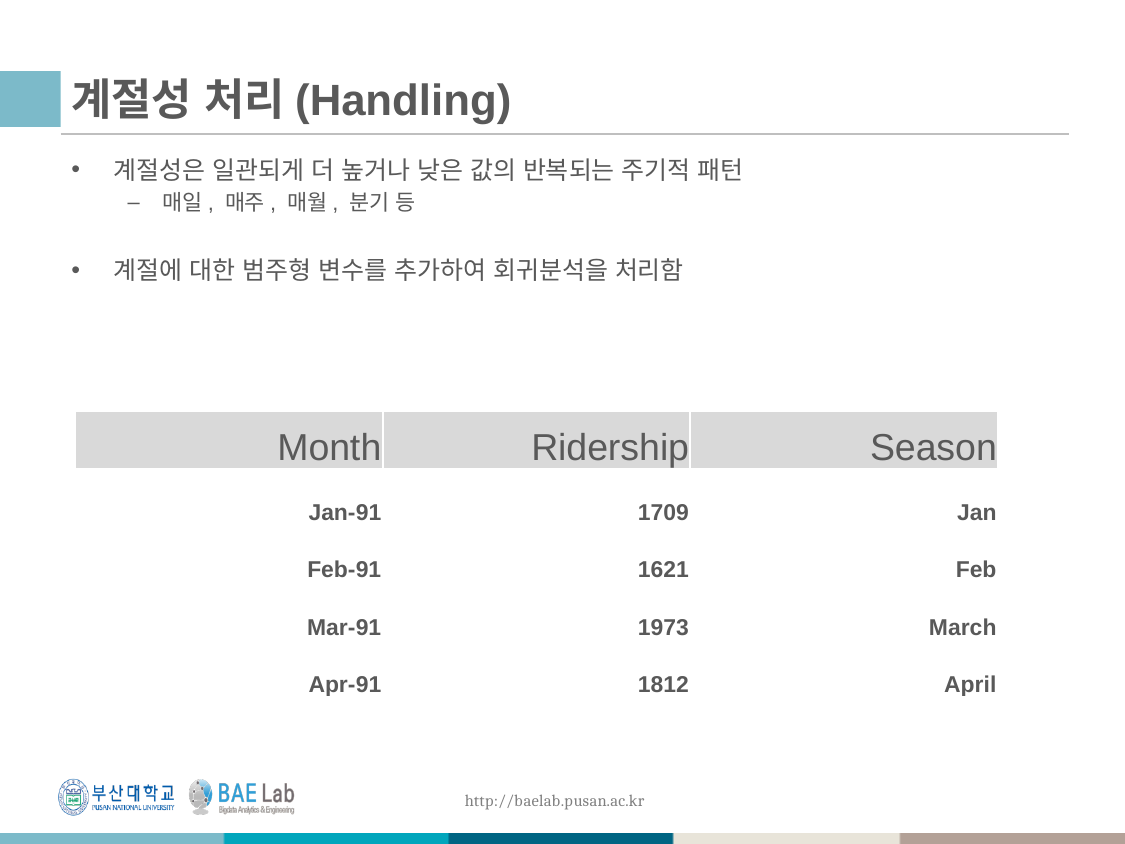

# 계절성 처리(Handling)
계절성은 일관되게 더 높거나 낮은 값의 반복되는 주기적 패턴
매일, 매주, 매월, 분기 등

계절에 대한 범주형 변수를 추가하여 회귀분석을 처리함
| Month | Ridership | Season |
| --- | --- | --- |
| Jan-91 | 1709 | Jan |
| Feb-91 | 1621 | Feb |
| Mar-91 | 1973 | March |
| Apr-91 | 1812 | April |